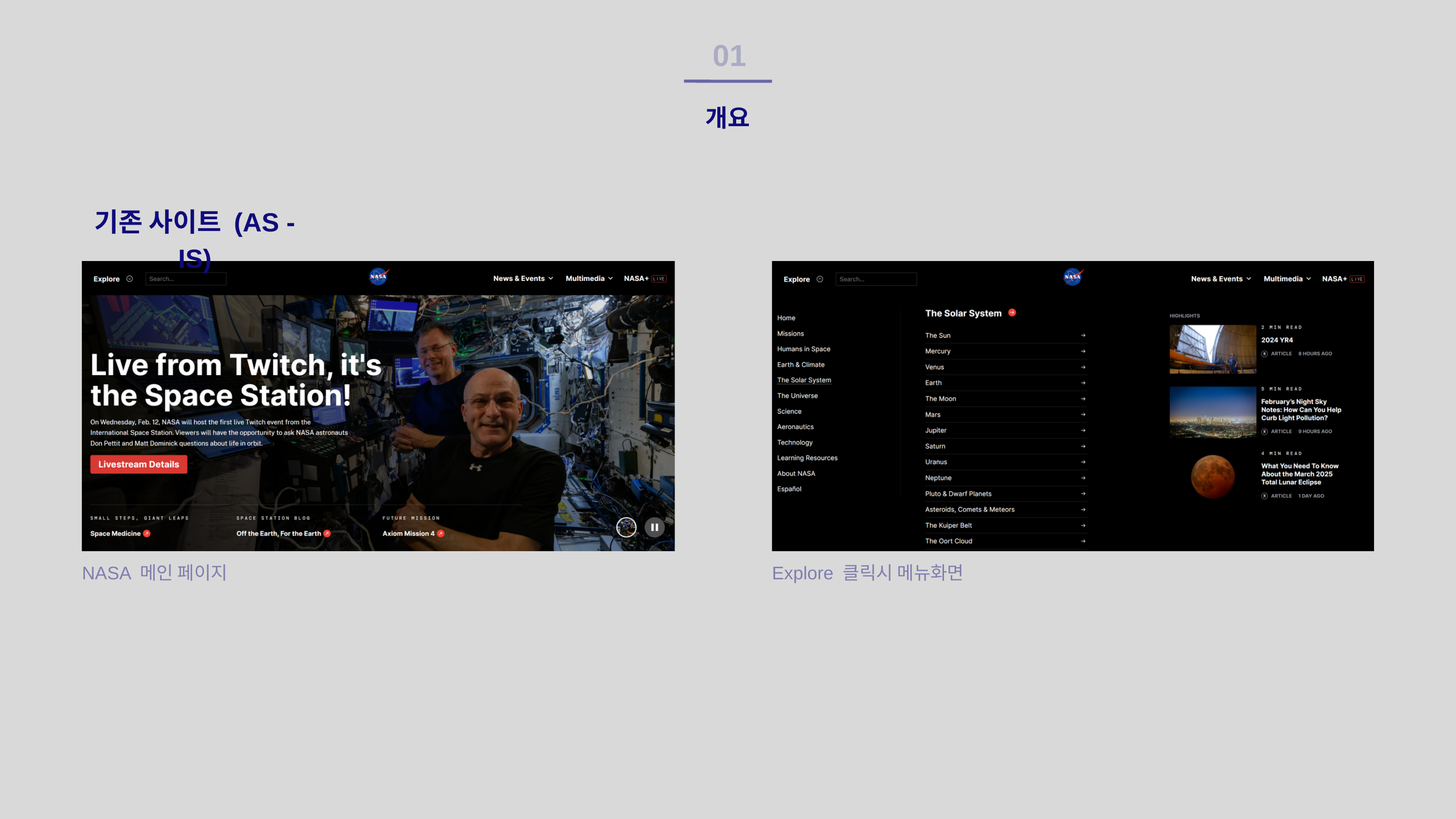

01

개요
기존 사이트 (AS -IS)

NASA 메인 페이지
Explore 클릭시 메뉴화면